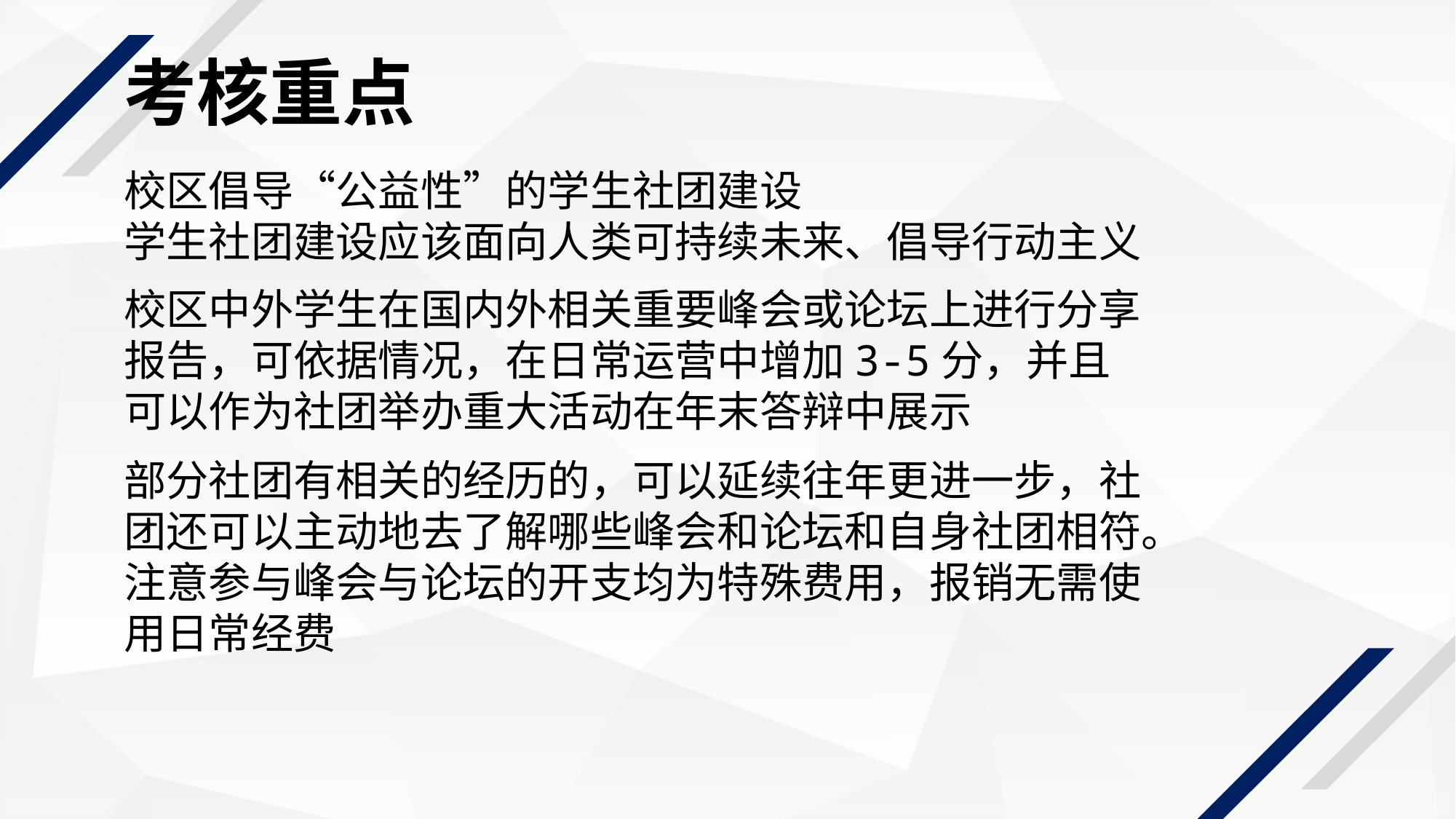

考核重点
校区倡导“公益性”的学生社团建设
学生社团建设应该面向人类可持续未来、倡导行动主义
校区中外学生在国内外相关重要峰会或论坛上进行分享报告，可依据情况，在日常运营中增加3-5分，并且可以作为社团举办重大活动在年末答辩中展示
部分社团有相关的经历的，可以延续往年更进一步，社团还可以主动地去了解哪些峰会和论坛和自身社团相符。
注意参与峰会与论坛的开支均为特殊费用，报销无需使用日常经费